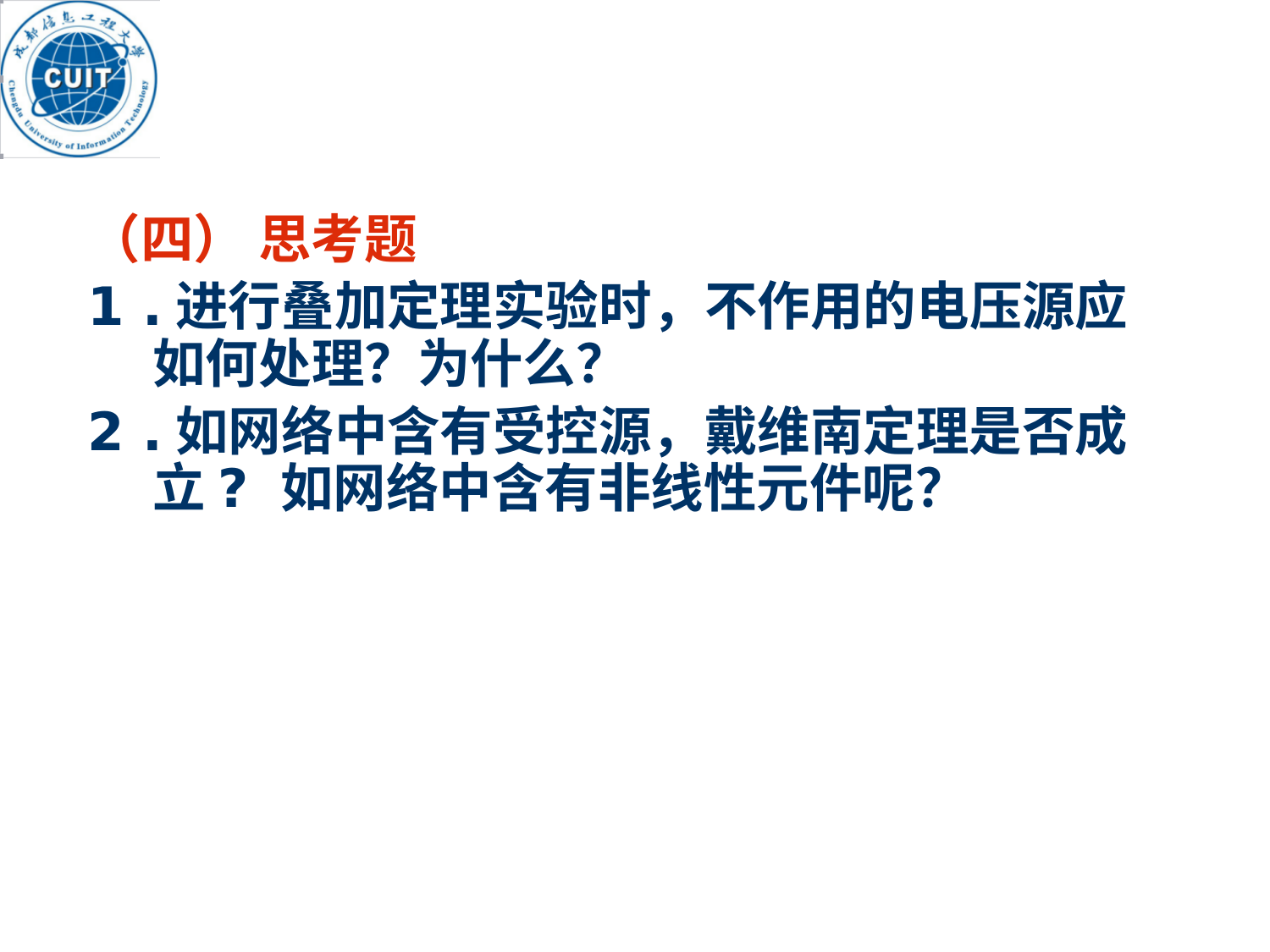

（四） 思考题
1 .进行叠加定理实验时，不作用的电压源应如何处理？为什么？
2 .如网络中含有受控源，戴维南定理是否成立? 如网络中含有非线性元件呢？